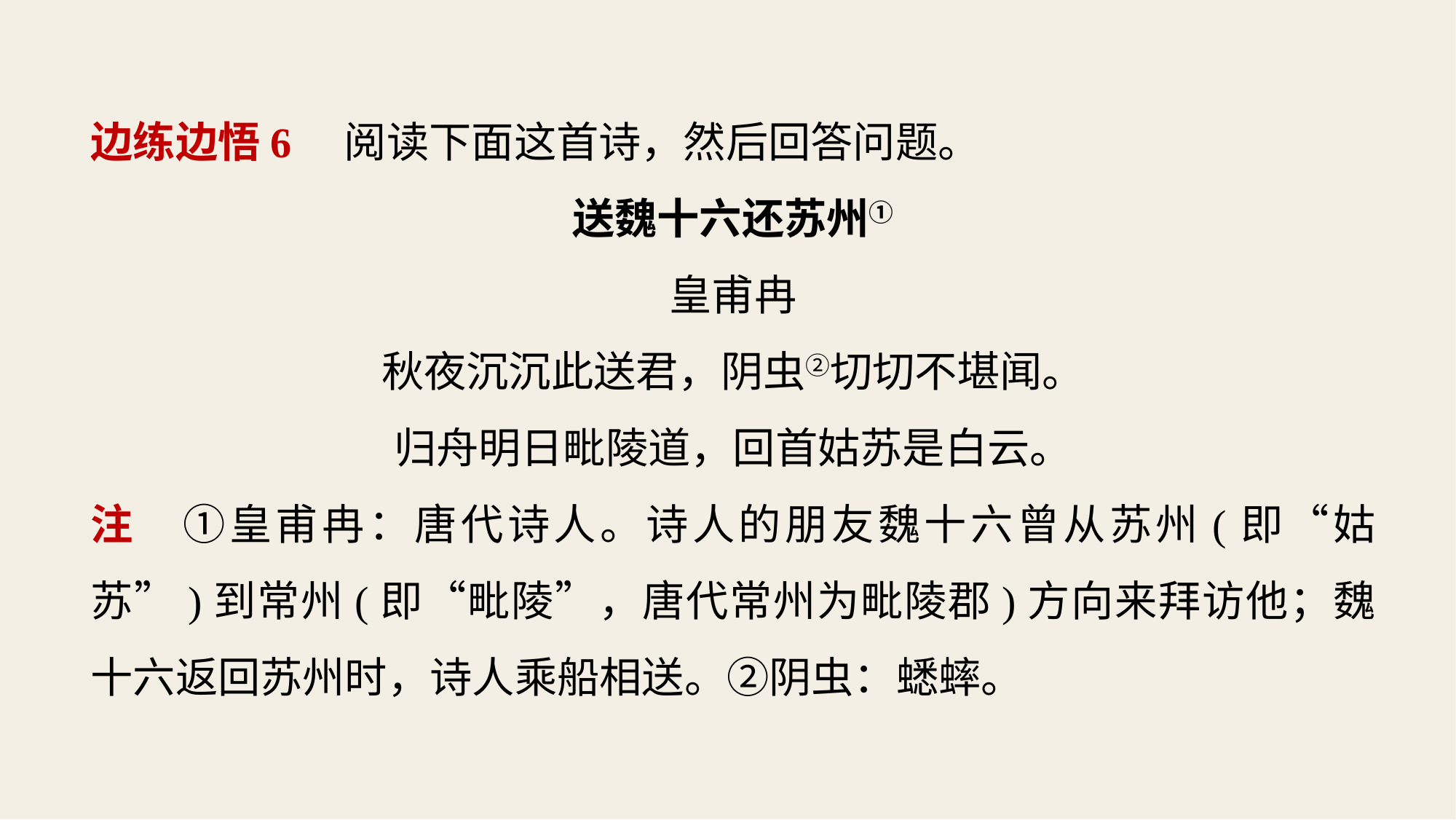

边练边悟6　阅读下面这首诗，然后回答问题。
送魏十六还苏州①
皇甫冉
秋夜沉沉此送君，阴虫②切切不堪闻。
归舟明日毗陵道，回首姑苏是白云。
注　①皇甫冉：唐代诗人。诗人的朋友魏十六曾从苏州(即“姑苏”)到常州(即“毗陵”，唐代常州为毗陵郡)方向来拜访他；魏十六返回苏州时，诗人乘船相送。②阴虫：蟋蟀。